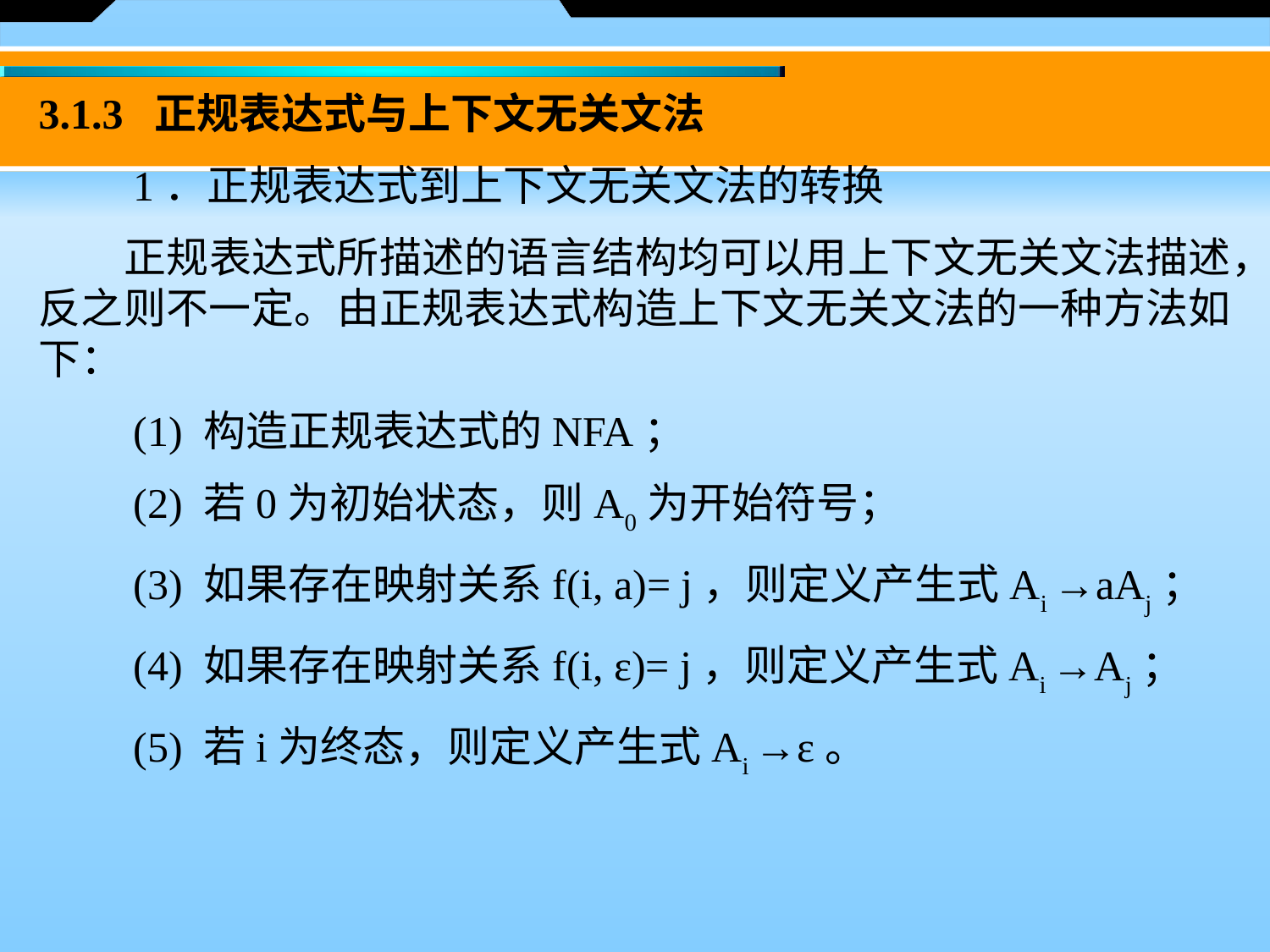

3.1.3  正规表达式与上下文无关文法
　　1．正规表达式到上下文无关文法的转换
　　正规表达式所描述的语言结构均可以用上下文无关文法描述，反之则不一定。由正规表达式构造上下文无关文法的一种方法如下：
　　(1) 构造正规表达式的NFA；
　　(2) 若0为初始状态，则A0为开始符号；
　　(3) 如果存在映射关系f(i, a)= j，则定义产生式Ai →aAj；
　　(4) 如果存在映射关系f(i, ε)= j，则定义产生式Ai →Aj；
　　(5) 若i为终态，则定义产生式Ai →ε。